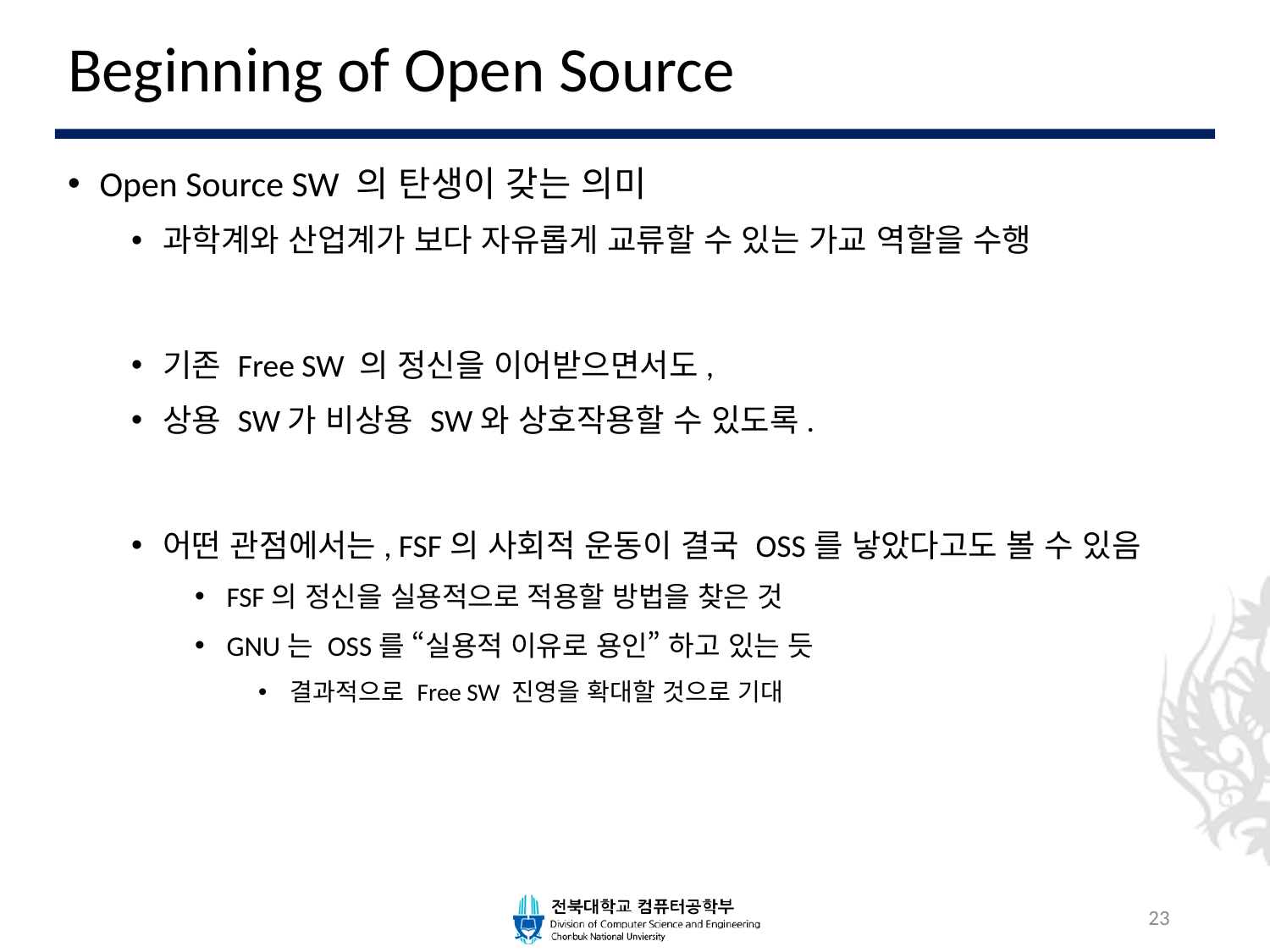

# Beginning of Open Source
Open Source SW 의 탄생이 갖는 의미
과학계와 산업계가 보다 자유롭게 교류할 수 있는 가교 역할을 수행

기존 Free SW 의 정신을 이어받으면서도,
상용 SW가 비상용 SW와 상호작용할 수 있도록.

어떤 관점에서는, FSF의 사회적 운동이 결국 OSS를 낳았다고도 볼 수 있음
FSF의 정신을 실용적으로 적용할 방법을 찾은 것
GNU는 OSS를 “실용적 이유로 용인” 하고 있는 듯
결과적으로 Free SW 진영을 확대할 것으로 기대

23